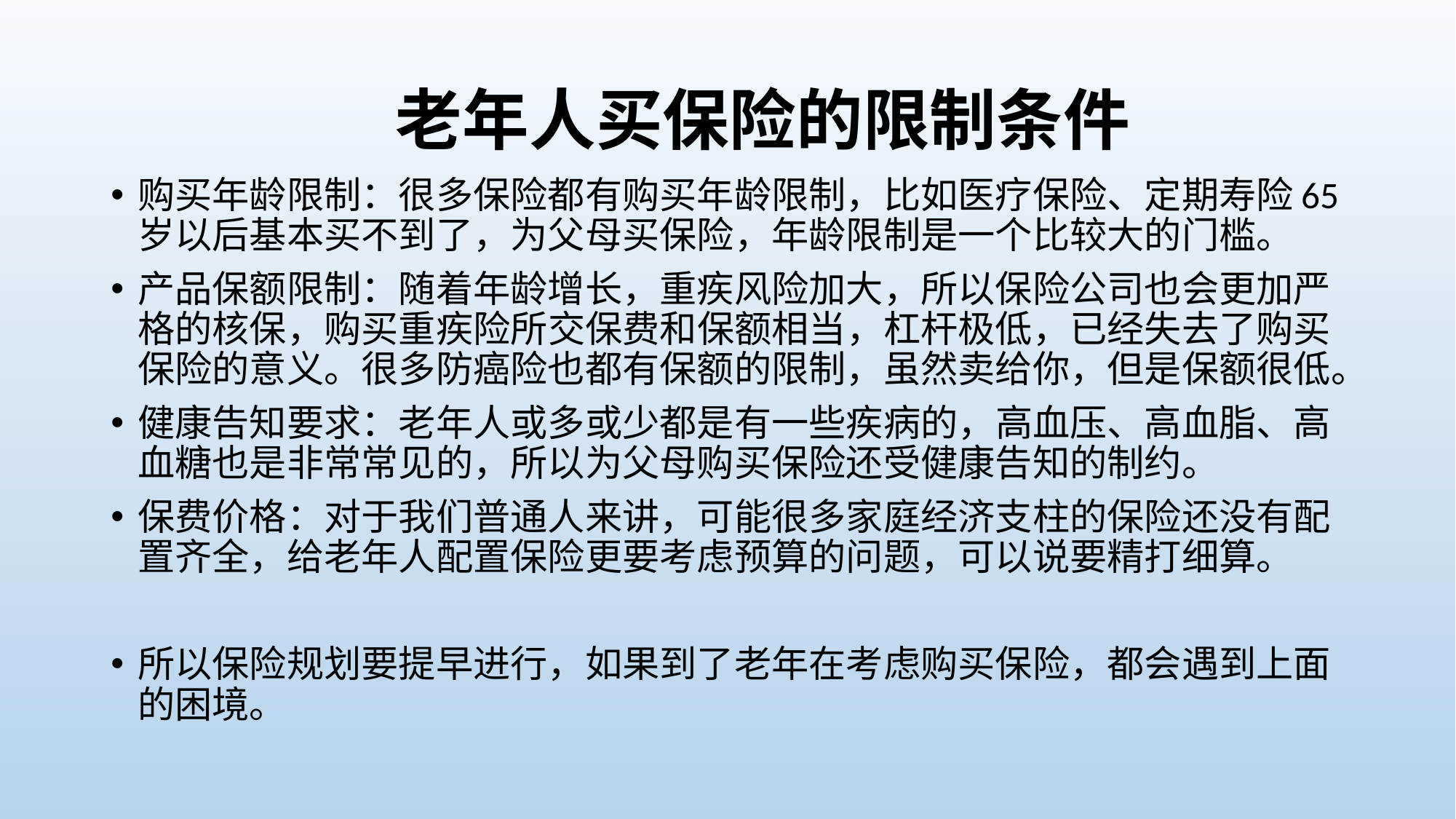

# 老年人买保险的限制条件
购买年龄限制：很多保险都有购买年龄限制，比如医疗保险、定期寿险65岁以后基本买不到了，为父母买保险，年龄限制是一个比较大的门槛。
产品保额限制：随着年龄增长，重疾风险加大，所以保险公司也会更加严格的核保，购买重疾险所交保费和保额相当，杠杆极低，已经失去了购买保险的意义。很多防癌险也都有保额的限制，虽然卖给你，但是保额很低。
健康告知要求：老年人或多或少都是有一些疾病的，高血压、高血脂、高血糖也是非常常见的，所以为父母购买保险还受健康告知的制约。
保费价格：对于我们普通人来讲，可能很多家庭经济支柱的保险还没有配置齐全，给老年人配置保险更要考虑预算的问题，可以说要精打细算。

所以保险规划要提早进行，如果到了老年在考虑购买保险，都会遇到上面的困境。